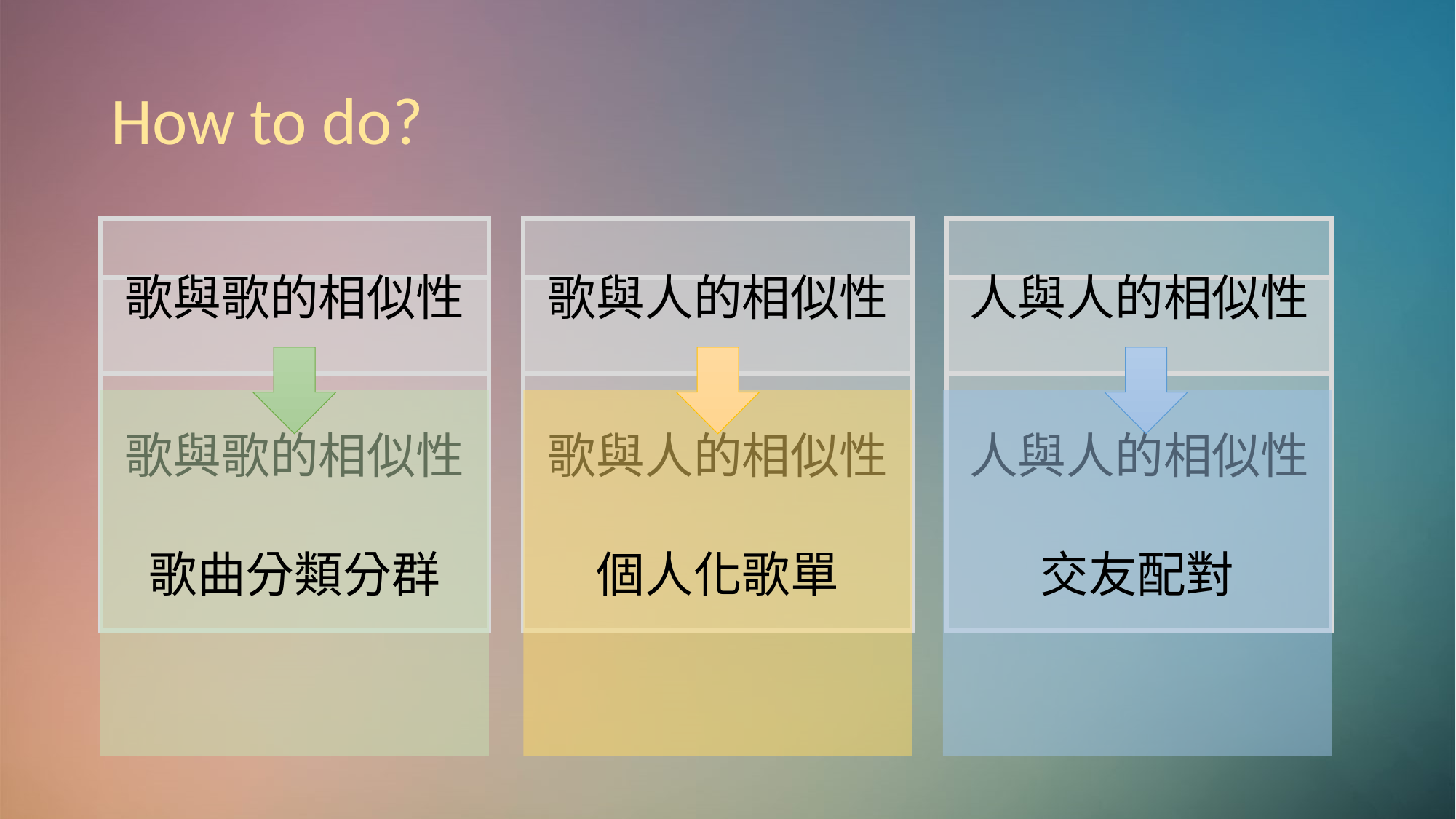

# How to do?
歌與歌的相似性
歌與人的相似性
人與人的相似性
歌與歌的相似性
歌與人的相似性
人與人的相似性

歌曲分類分群
交友配對
個人化歌單